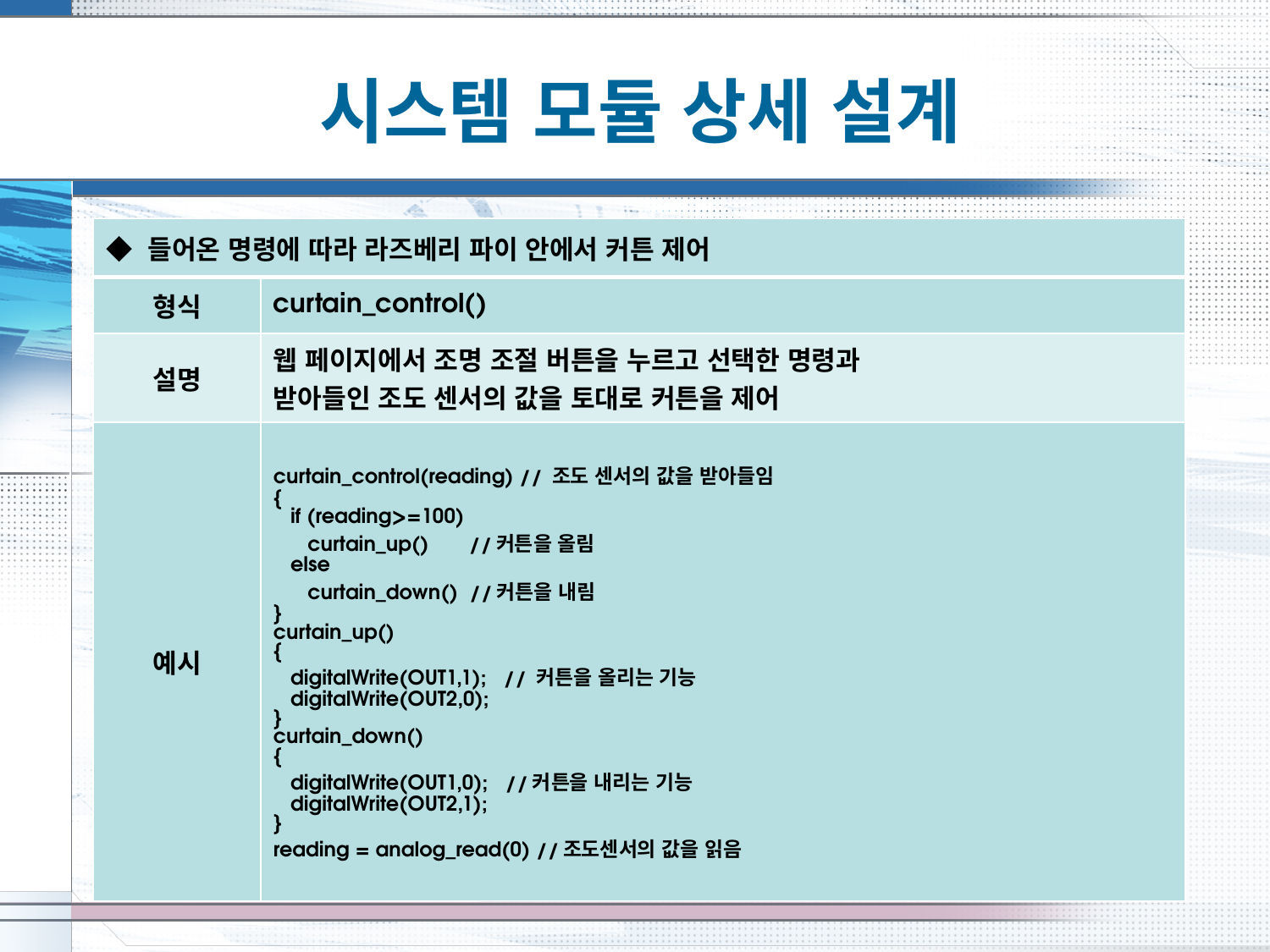

# 시스템 모듈 상세 설계
| ◆ 들어온 명령에 따라 라즈베리 파이 안에서 커튼 제어 |  |
| --- | --- |
| 형식 | curtain\_control() |
| 설명 | 웹 페이지에서 조명 조절 버튼을 누르고 선택한 명령과 받아들인 조도 센서의 값을 토대로 커튼을 제어 |
| 예시 | curtain\_control(reading) // 조도 센서의 값을 받아들임 { if (reading>=100) curtain\_up() //커튼을 올림 else curtain\_down() //커튼을 내림 } curtain\_up() { digitalWrite(OUT1,1); // 커튼을 올리는 기능 digitalWrite(OUT2,0); } curtain\_down() { digitalWrite(OUT1,0); //커튼을 내리는 기능 digitalWrite(OUT2,1); } reading = analog\_read(0) //조도센서의 값을 읽음 |